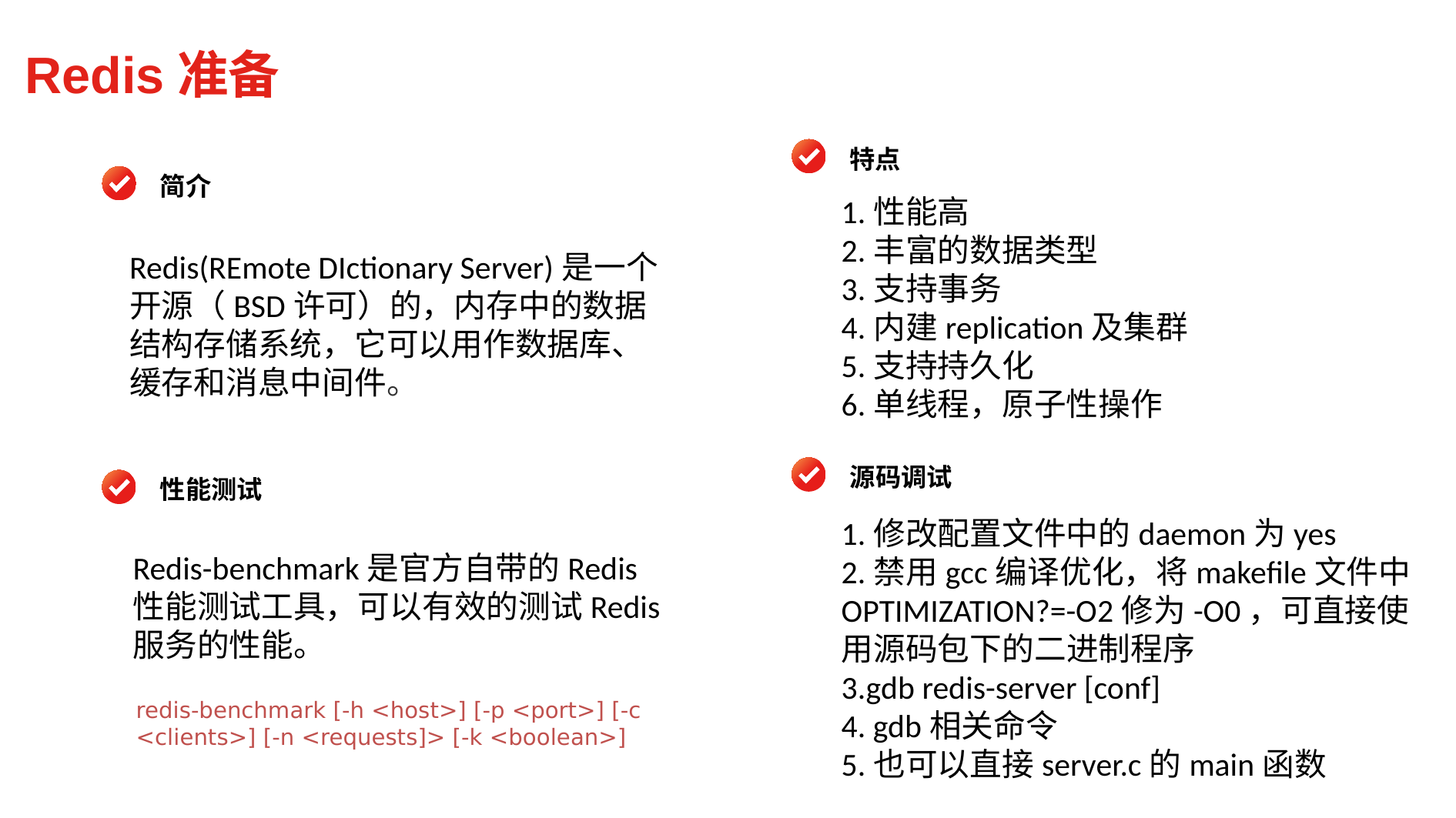

Redis准备
特点

简介

1.性能高
2.丰富的数据类型
3.支持事务
4.内建replication及集群
5.支持持久化
6.单线程，原子性操作
Redis(REmote DIctionary Server)是一个开源（BSD许可）的，内存中的数据结构存储系统，它可以用作数据库、缓存和消息中间件。
源码调试

性能测试

1.修改配置文件中的daemon为yes
2.禁用gcc编译优化，将makefile文件中
OPTIMIZATION?=-O2修为-O0，可直接使用源码包下的二进制程序
3.gdb redis-server [conf]
4. gdb相关命令
5.也可以直接server.c的main函数
Redis-benchmark是官方自带的Redis性能测试工具，可以有效的测试Redis服务的性能。
redis-benchmark [-h <host>] [-p <port>] [-c <clients>] [-n <requests]> [-k <boolean>]